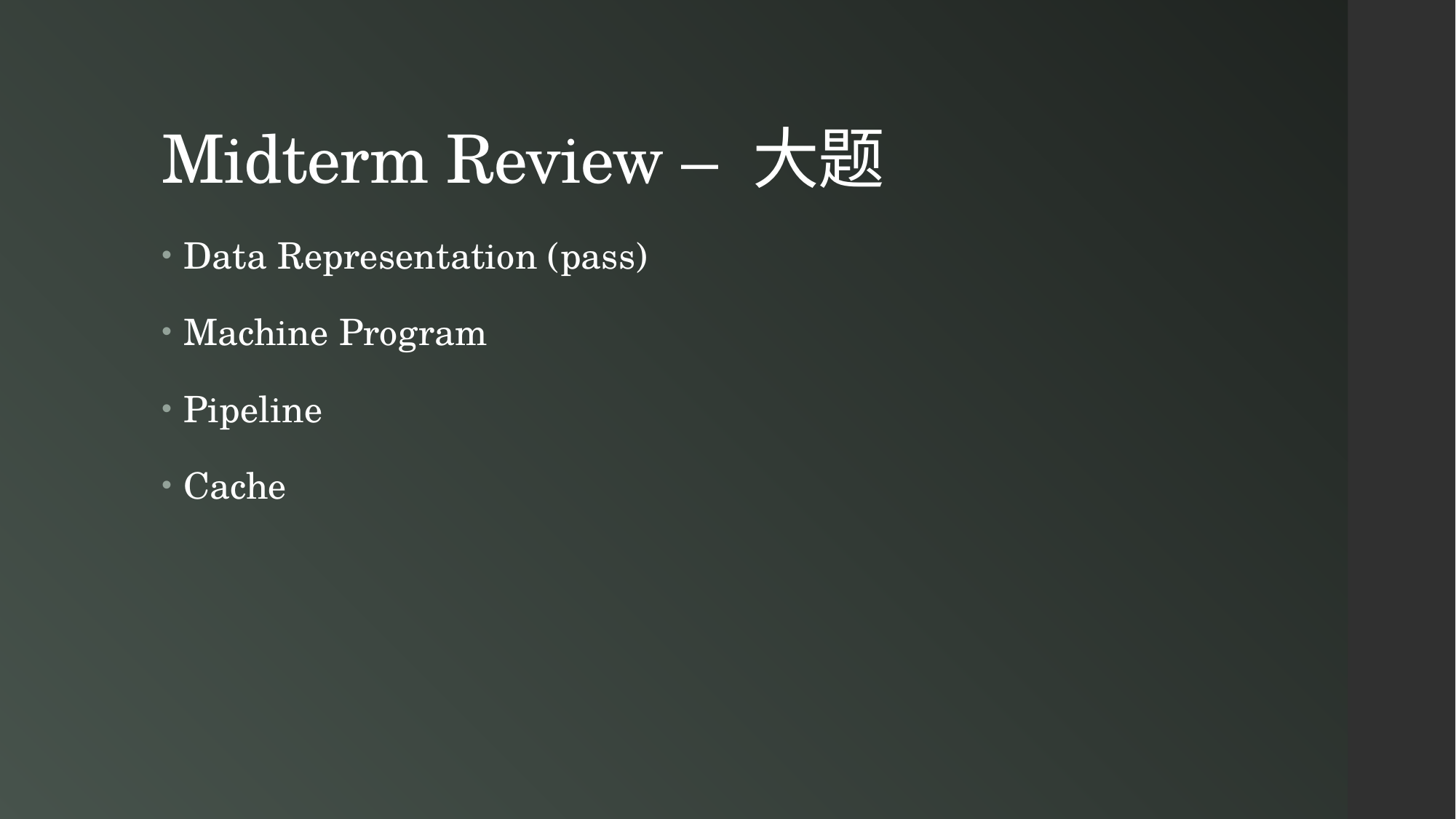

# Midterm Review – 大题
Data Representation (pass)
Machine Program
Pipeline
Cache